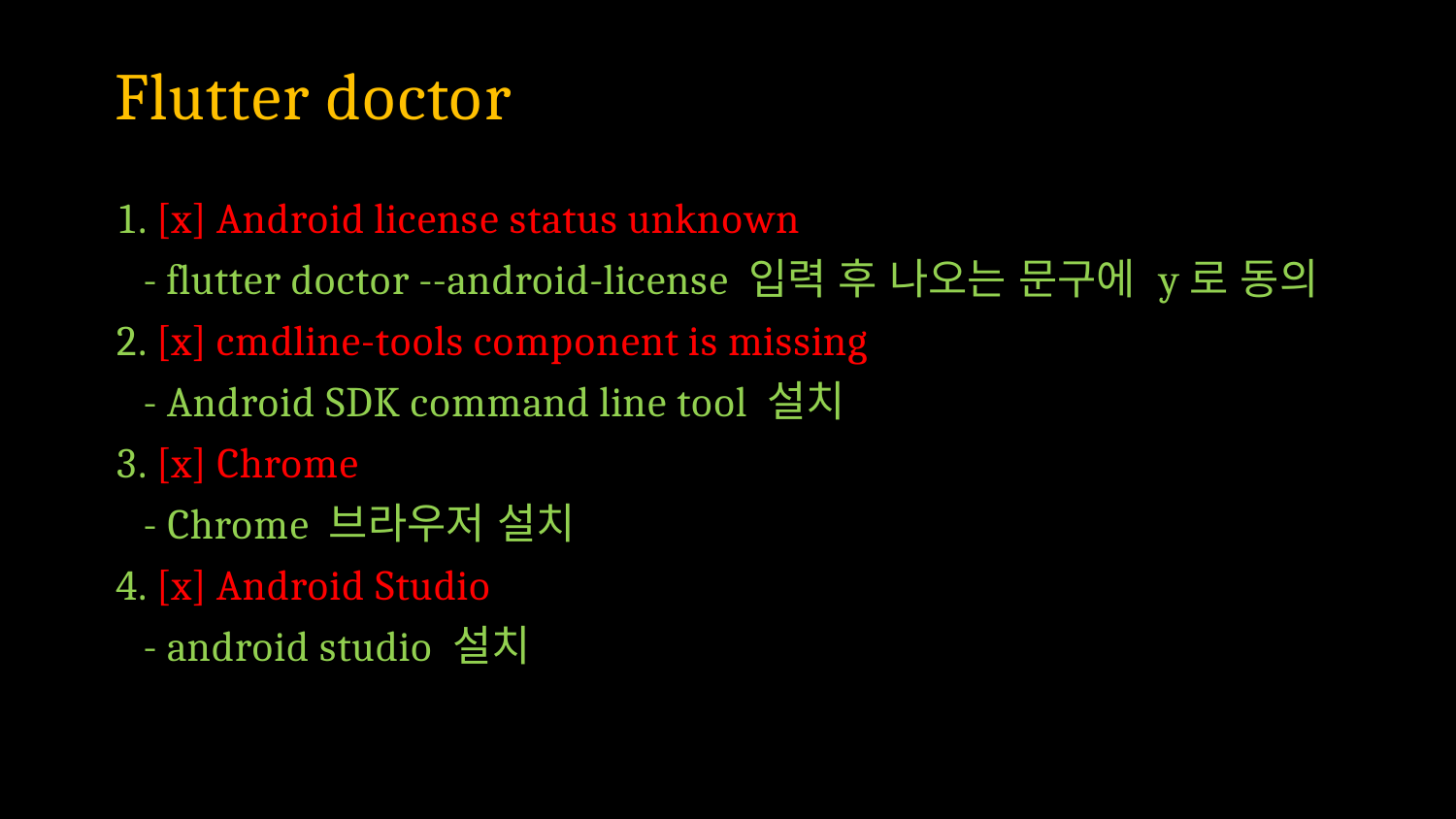

# Flutter doctor
1. [x] Android license status unknown
   - flutter doctor --android-license 입력 후 나오는 문구에 y로 동의
2. [x] cmdline-tools component is missing
   - Android SDK command line tool 설치
3. [x] Chrome
   - Chrome 브라우저 설치
4. [x] Android Studio
   - android studio 설치